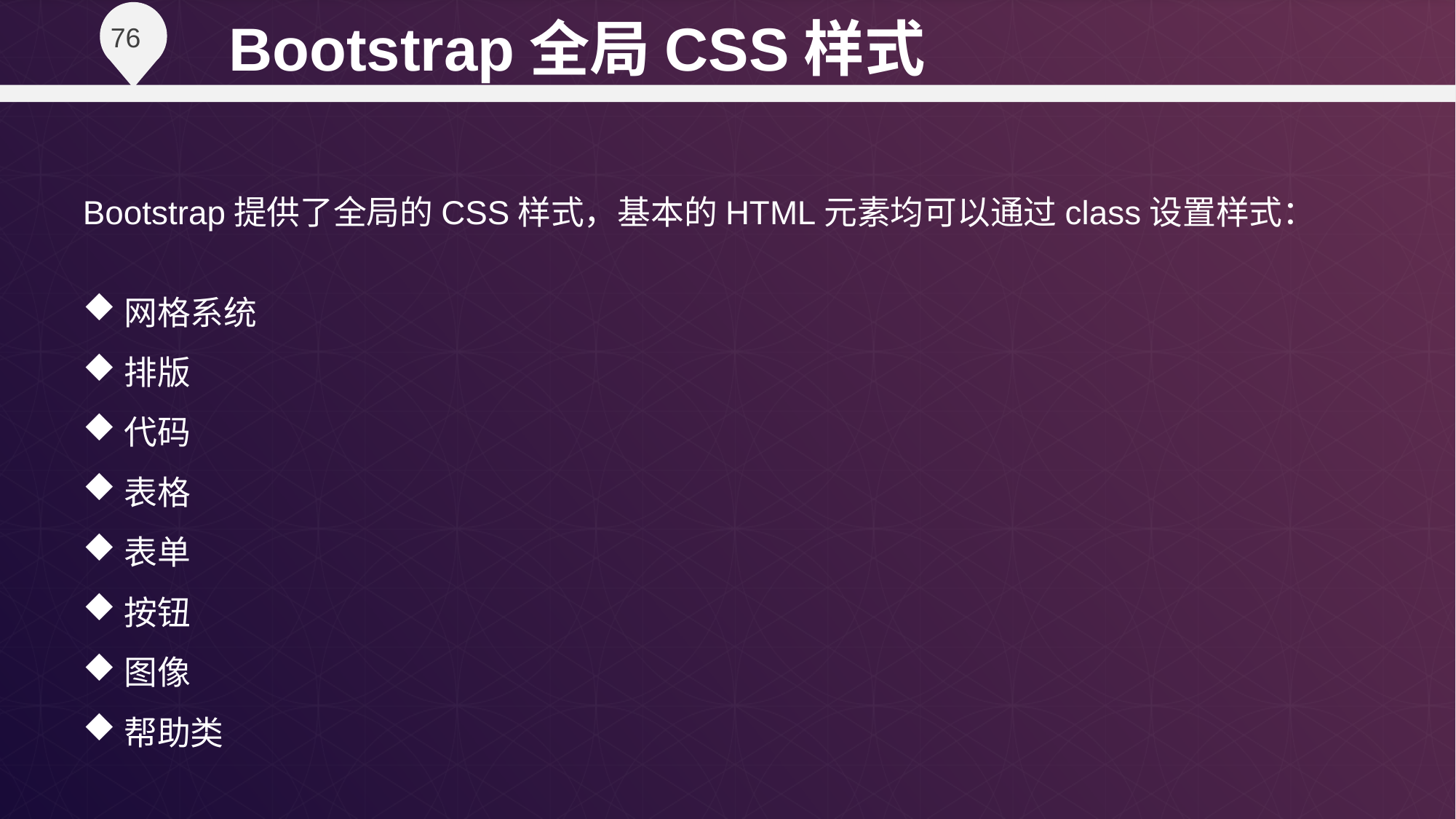

Bootstrap全局CSS样式
Bootstrap提供了全局的CSS样式，基本的HTML元素均可以通过class设置样式：

网格系统
排版
代码
表格
表单
按钮
图像
帮助类